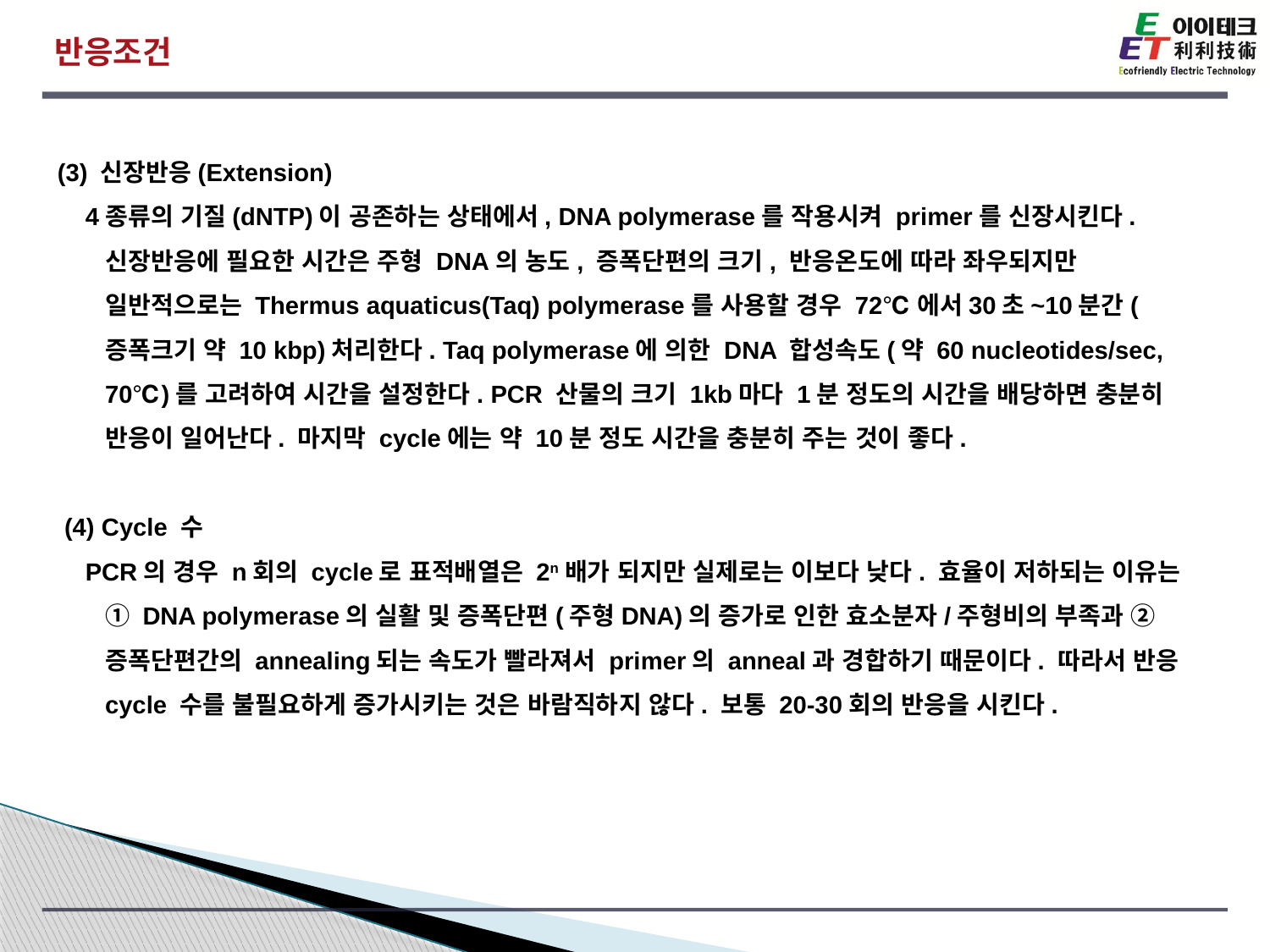

반응조건

(3) 신장반응(Extension)
    4종류의 기질(dNTP)이 공존하는 상태에서, DNA polymerase를 작용시켜 primer를 신장시킨다. 신장반응에 필요한 시간은 주형 DNA의 농도, 증폭단편의 크기, 반응온도에 따라 좌우되지만 일반적으로는 Thermus aquaticus(Taq) polymerase를 사용할 경우 72℃에서30초~10분간(증폭크기 약 10 kbp)처리한다. Taq polymerase에 의한 DNA 합성속도(약 60 nucleotides/sec, 70℃)를 고려하여 시간을 설정한다. PCR 산물의 크기 1kb마다 1분 정도의 시간을 배당하면 충분히 반응이 일어난다. 마지막 cycle에는 약 10분 정도 시간을 충분히 주는 것이 좋다.

 (4) Cycle 수
    PCR의 경우 n회의 cycle로 표적배열은 2n배가 되지만 실제로는 이보다 낮다. 효율이 저하되는 이유는 ① DNA polymerase의 실활 및 증폭단편(주형DNA)의 증가로 인한 효소분자/주형비의 부족과 ② 증폭단편간의 annealing되는 속도가 빨라져서 primer의 anneal과 경합하기 때문이다. 따라서 반응 cycle 수를 불필요하게 증가시키는 것은 바람직하지 않다. 보통 20-30회의 반응을 시킨다.